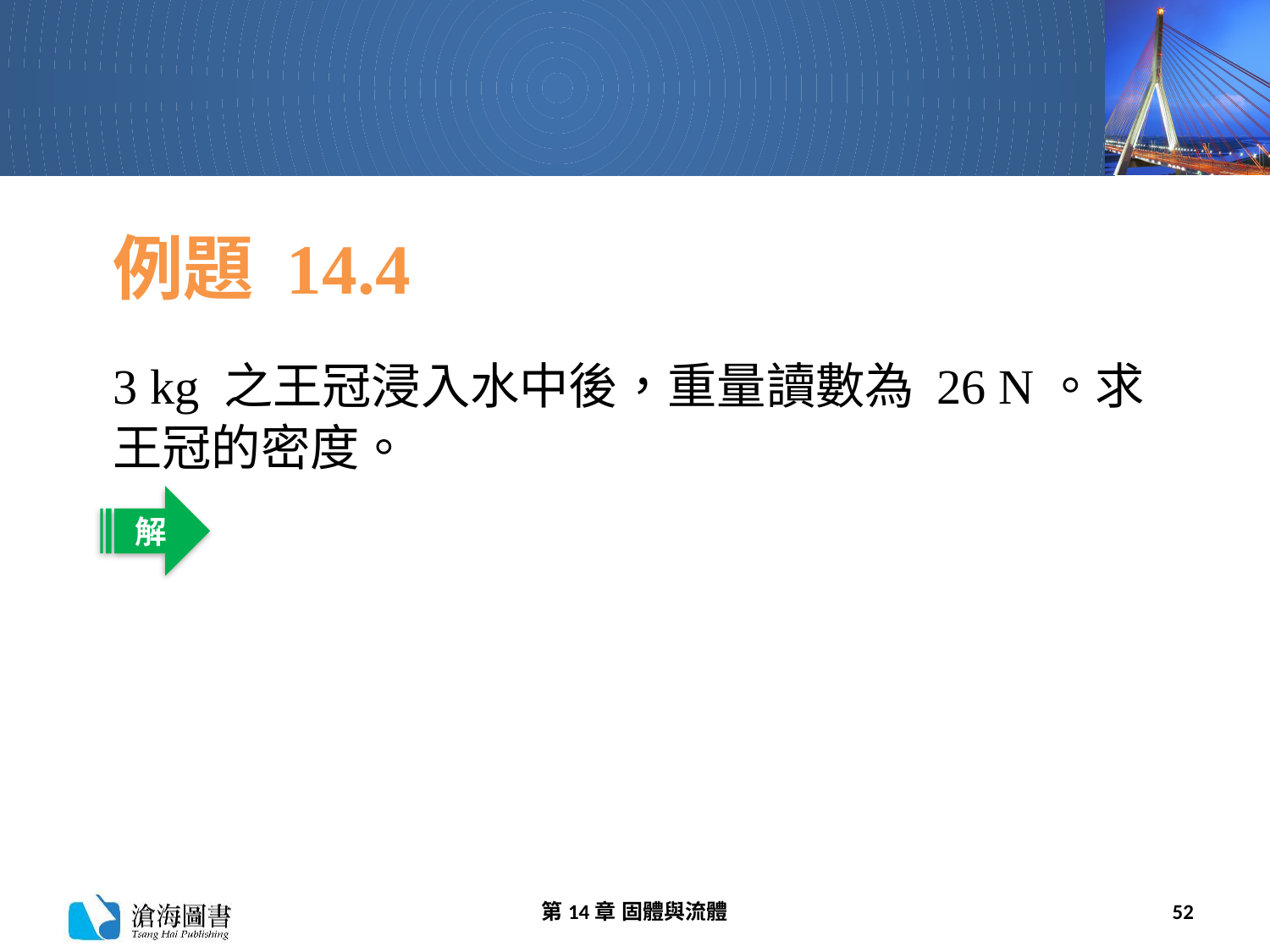

# 例題 14.4
3 kg 之王冠浸入水中後，重量讀數為 26 N。求王冠的密度。

解
第14章 固體與流體
52